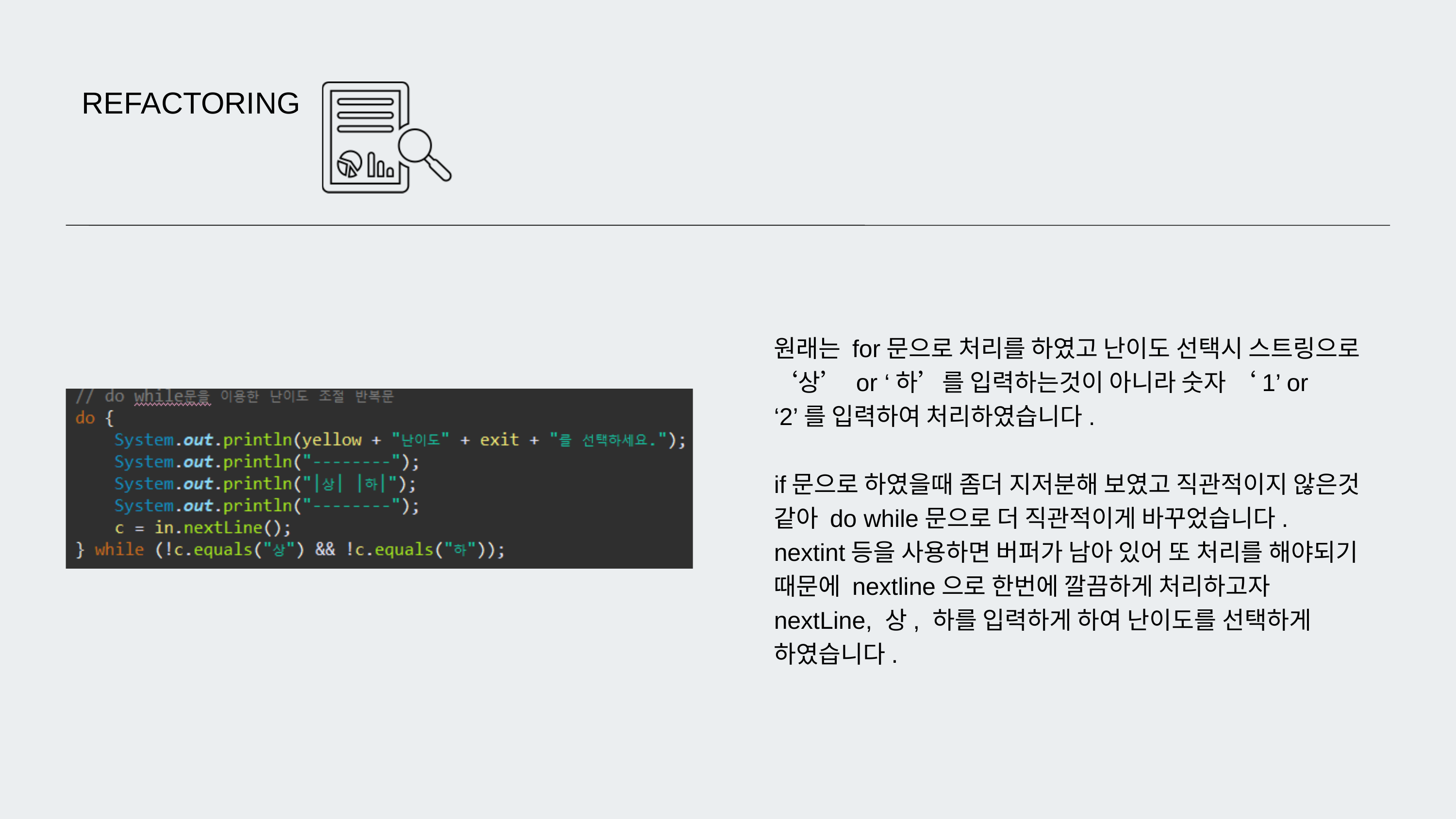

REFACTORING

원래는 for문으로 처리를 하였고 난이도 선택시 스트링으로 ‘상’ or ‘하’를 입력하는것이 아니라 숫자 ‘1’ or ‘2’를 입력하여 처리하였습니다.

if문으로 하였을때 좀더 지저분해 보였고 직관적이지 않은것 같아 do while문으로 더 직관적이게 바꾸었습니다. nextint등을 사용하면 버퍼가 남아 있어 또 처리를 해야되기 때문에 nextline으로 한번에 깔끔하게 처리하고자 nextLine, 상, 하를 입력하게 하여 난이도를 선택하게 하였습니다.